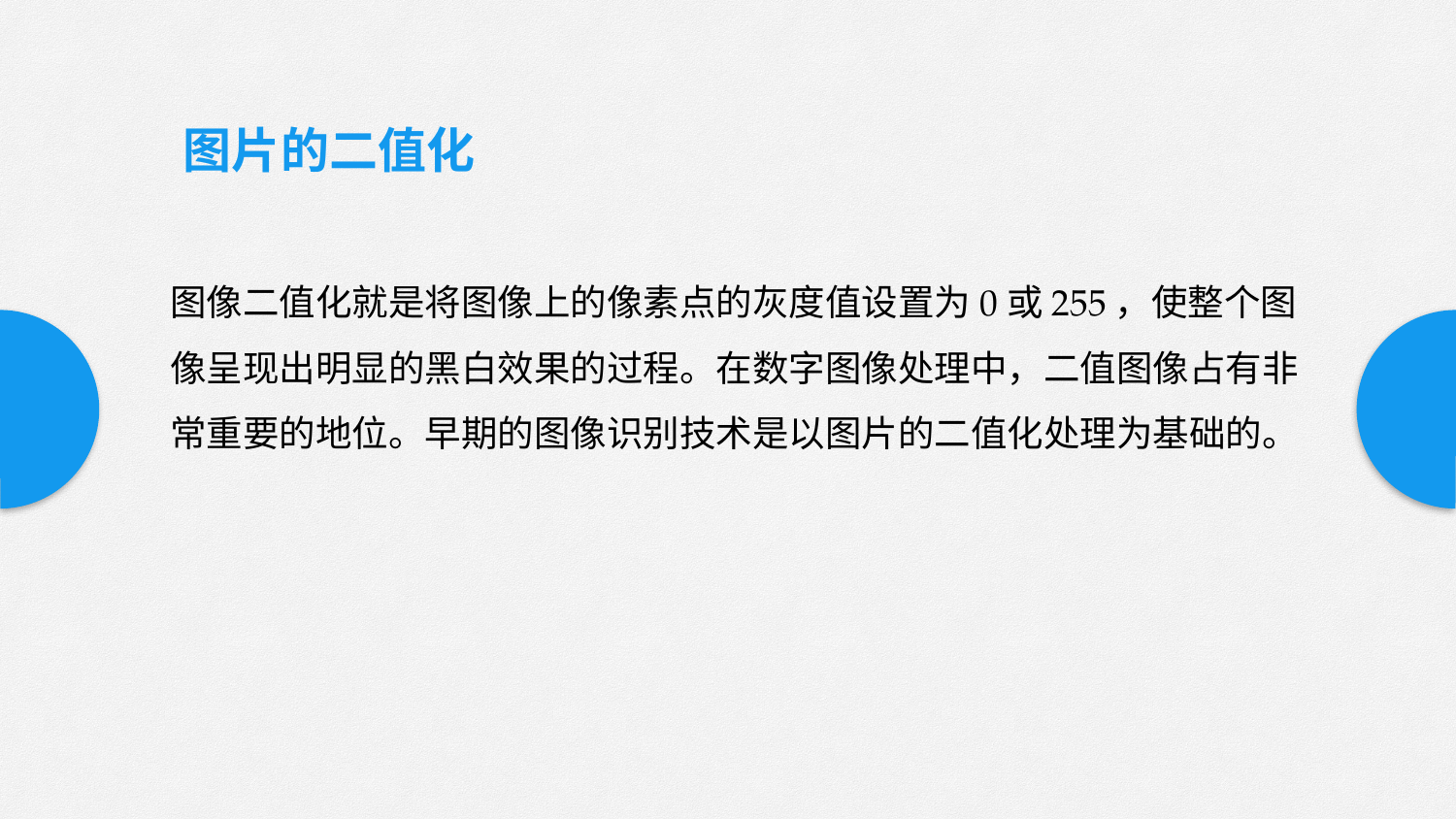

图片的二值化
图像二值化就是将图像上的像素点的灰度值设置为0或255，使整个图像呈现出明显的黑白效果的过程。在数字图像处理中，二值图像占有非常重要的地位。早期的图像识别技术是以图片的二值化处理为基础的。